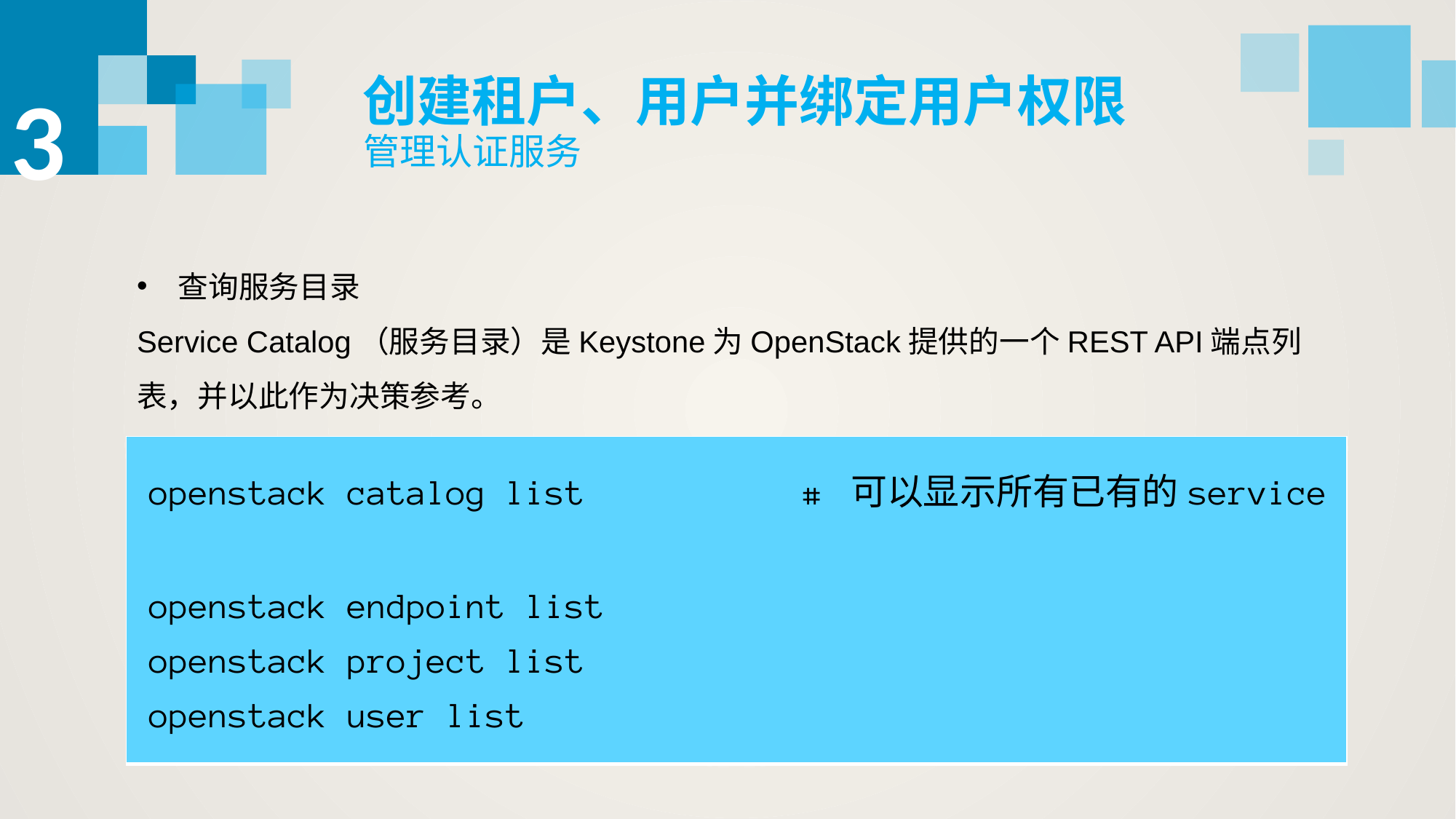

3
创建租户、用户并绑定用户权限
管理认证服务
查询服务目录
Service Catalog（服务目录）是Keystone为OpenStack提供的一个REST API端点列表，并以此作为决策参考。
| openstack catalog list # 可以显示所有已有的service openstack endpoint list openstack project list openstack user list |
| --- |